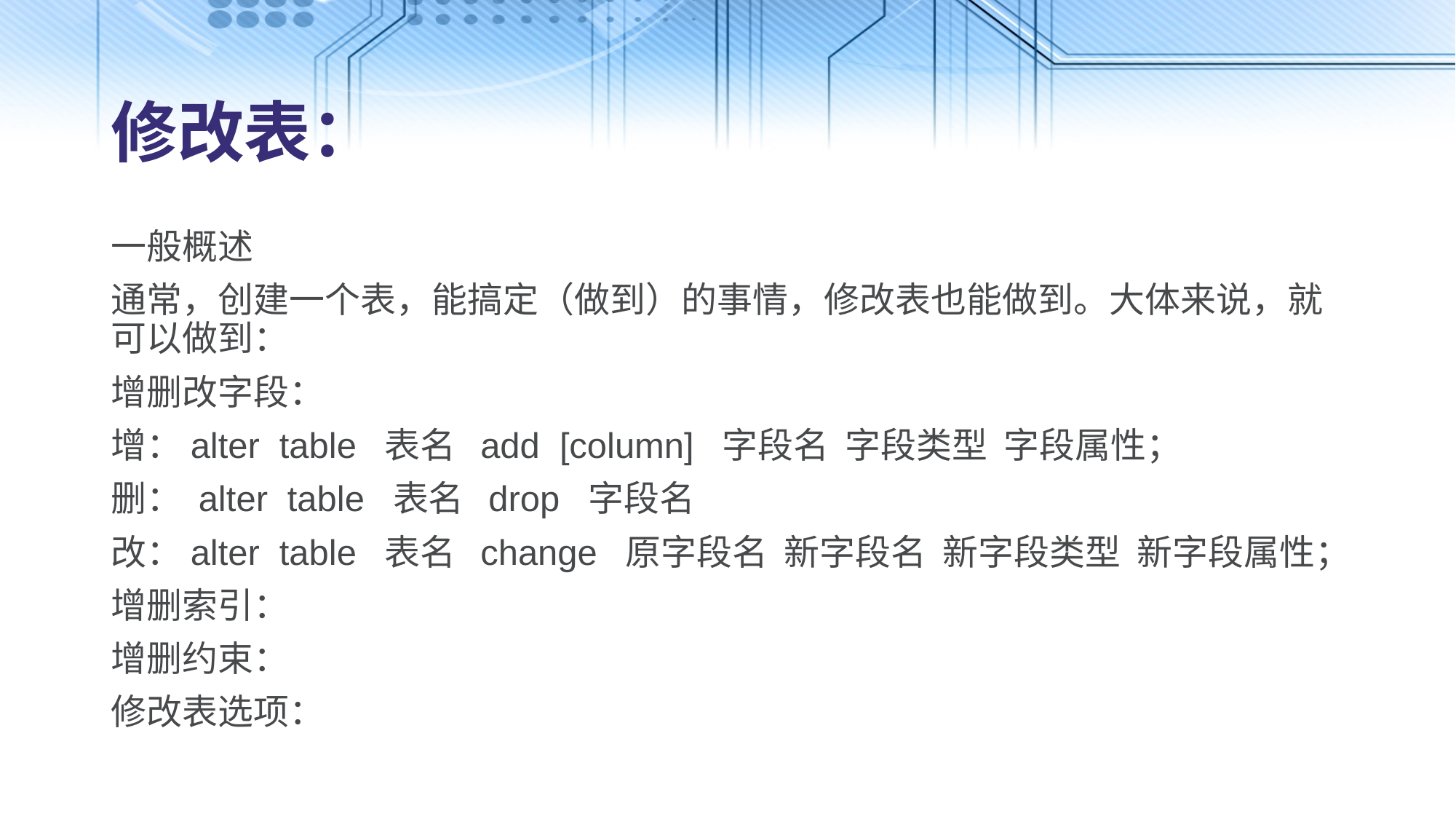

# 修改表：
一般概述
通常，创建一个表，能搞定（做到）的事情，修改表也能做到。大体来说，就可以做到：
增删改字段：
增：alter  table  表名  add  [column]  字段名  字段类型  字段属性；
删： alter  table  表名  drop  字段名
改：alter  table  表名  change  原字段名  新字段名  新字段类型  新字段属性；
增删索引：
增删约束：
修改表选项：